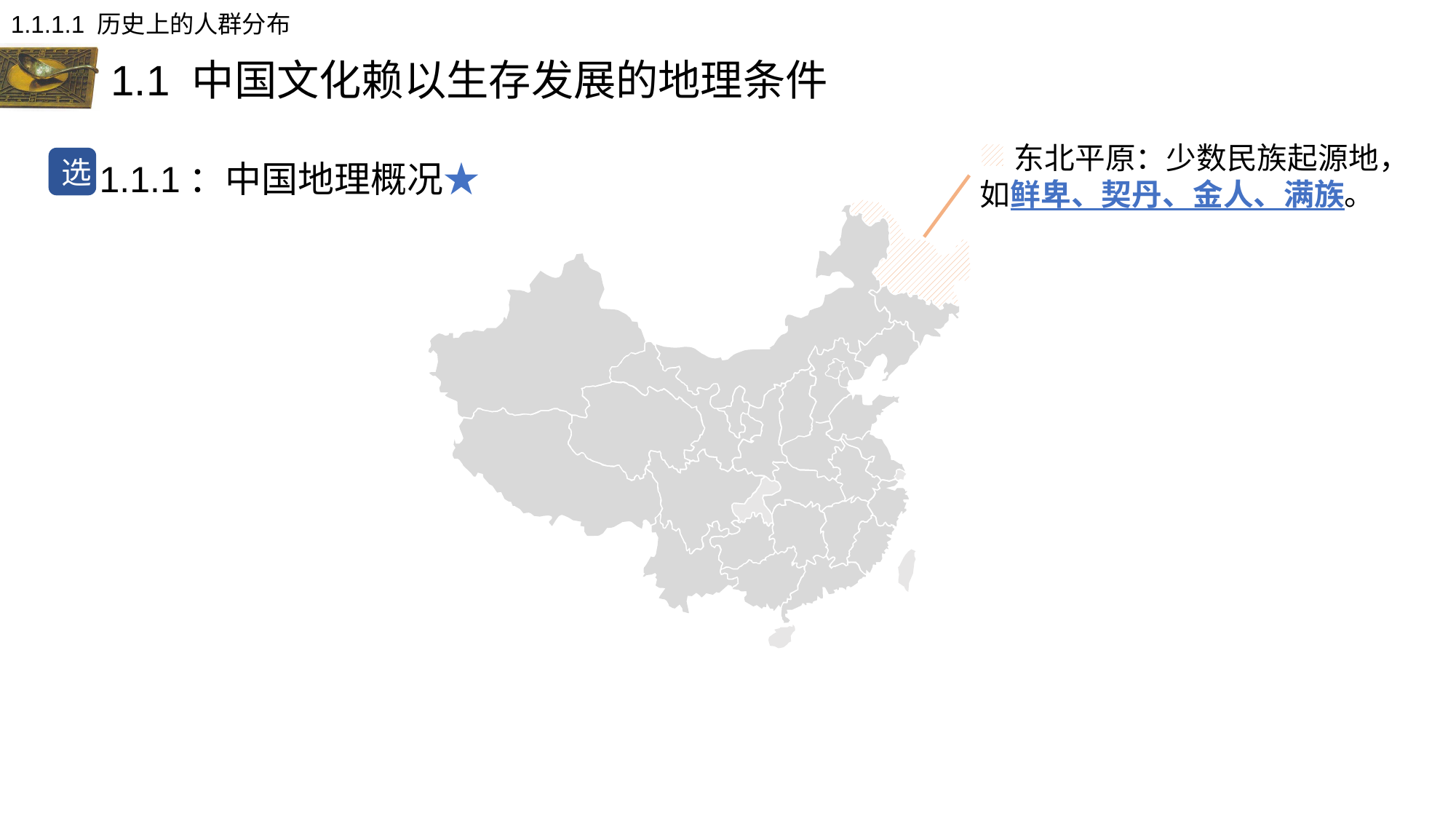

1.1.1.1 历史上的人群分布
# 1.1 中国文化赖以生存发展的地理条件
1.1.1：中国地理概况★
    东北平原：少数民族起源地，如鲜卑、契丹、金人、满族。

选

14